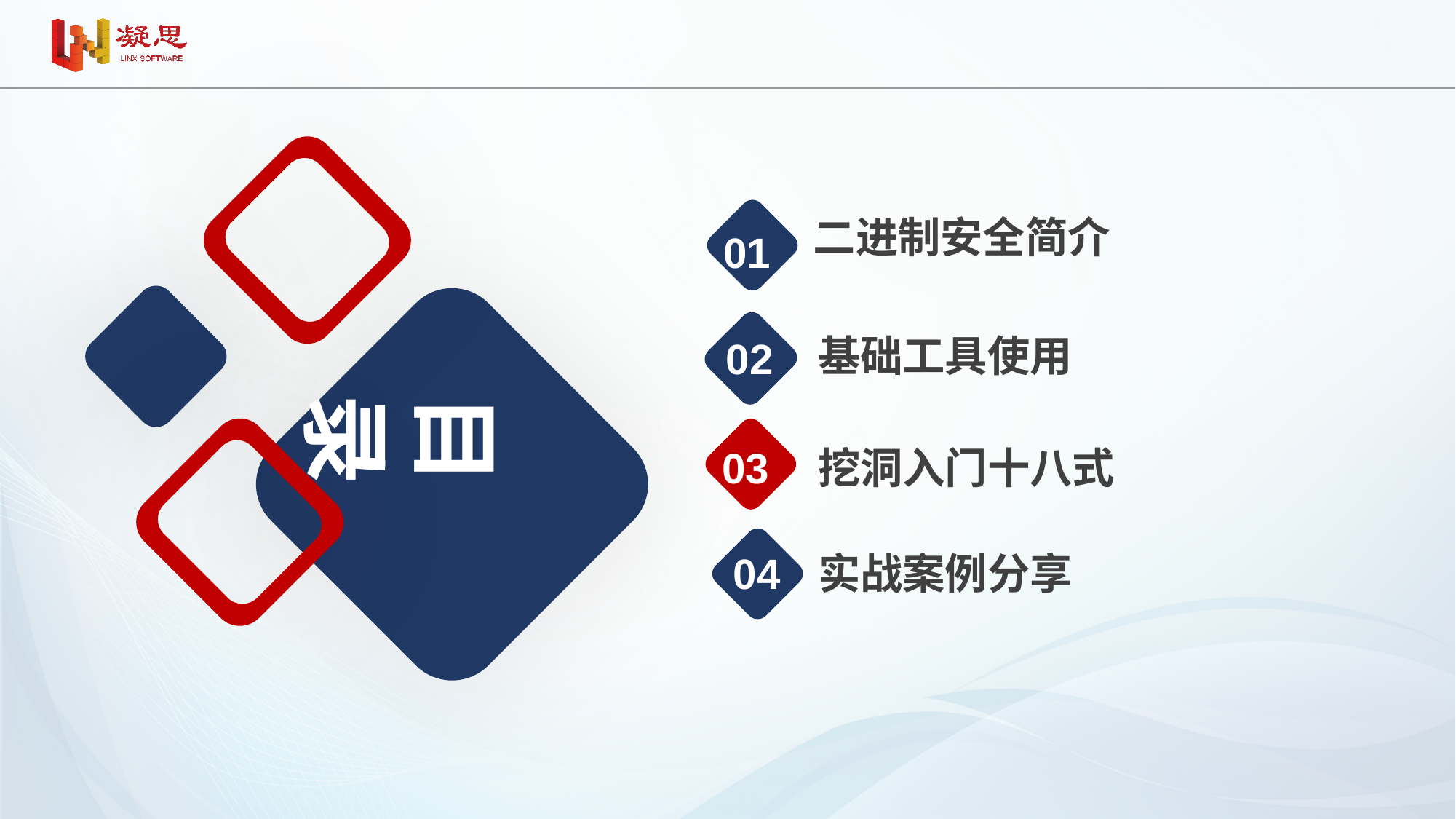

二进制安全简介

02
基础工具使用
01

03
02

目录

挖洞入门十八式

04
实战案例分享